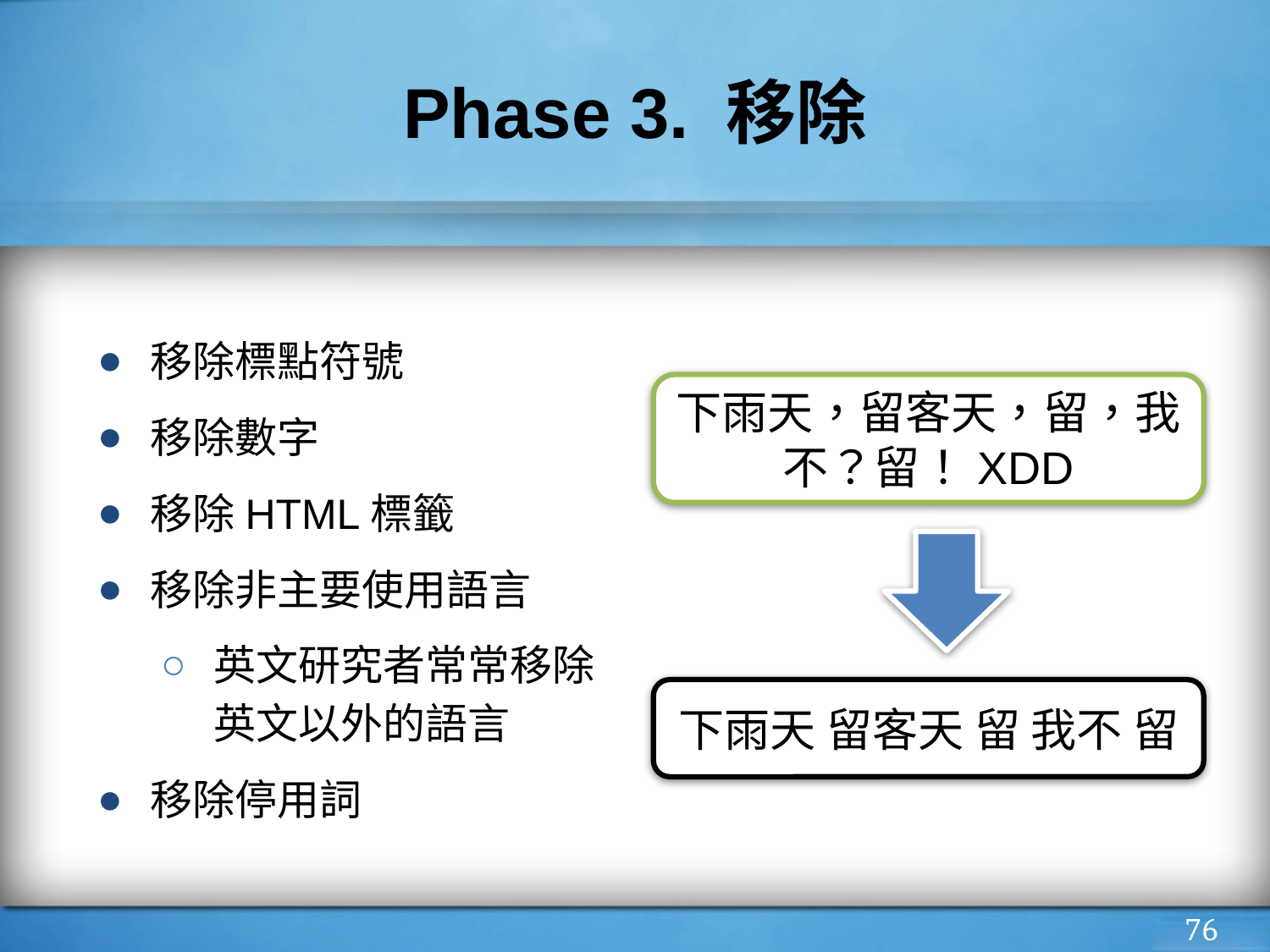

# Phase 3. 移除
移除標點符號
移除數字
移除HTML標籤
移除非主要使用語言
英文研究者常常移除英文以外的語言
移除停用詞

下雨天，留客天，留，我不？留！XDD

下雨天 留客天 留 我不 留
76